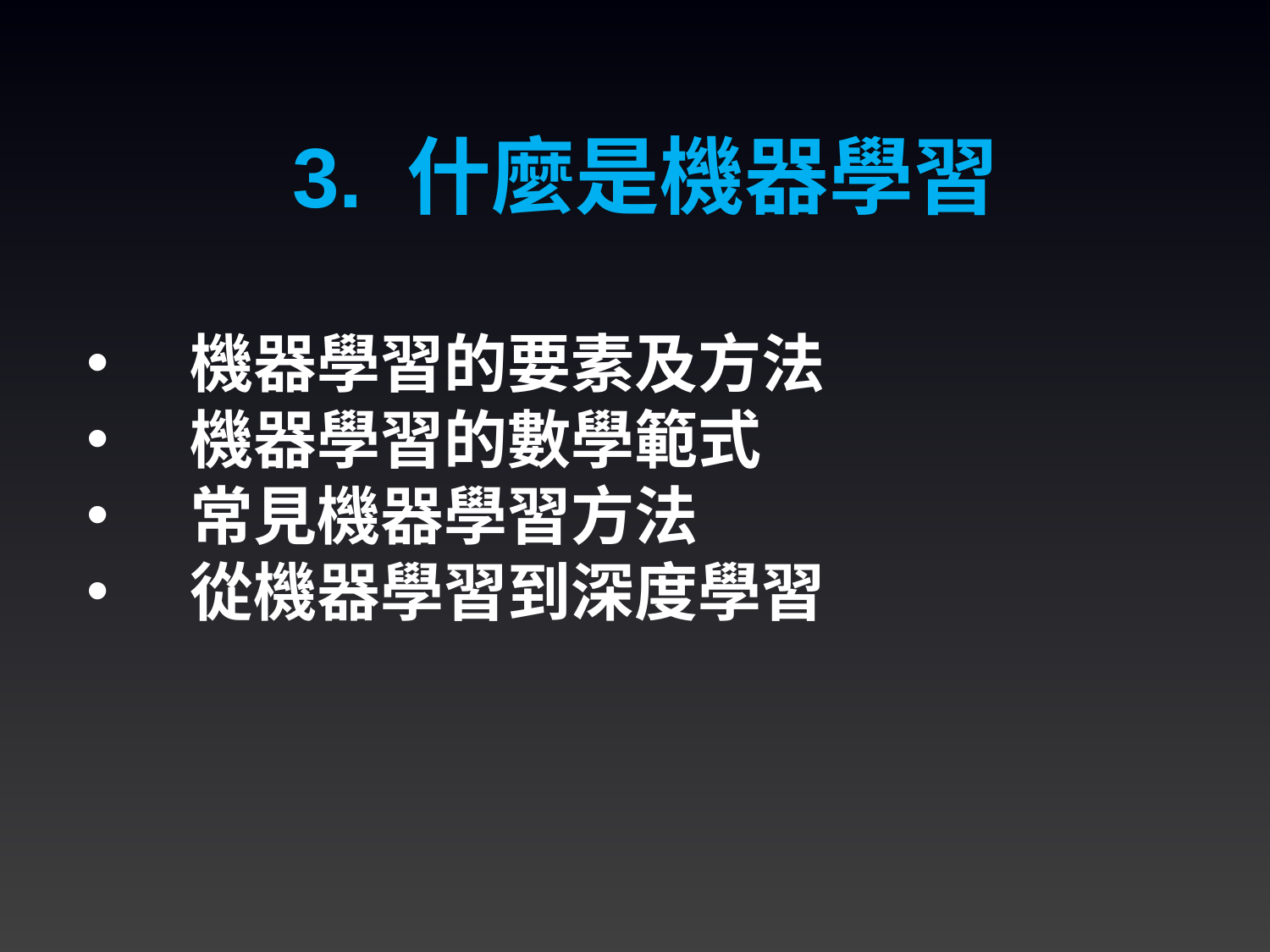

3. 什麼是機器學習
機器學習的要素及方法
機器學習的數學範式
常見機器學習方法
從機器學習到深度學習